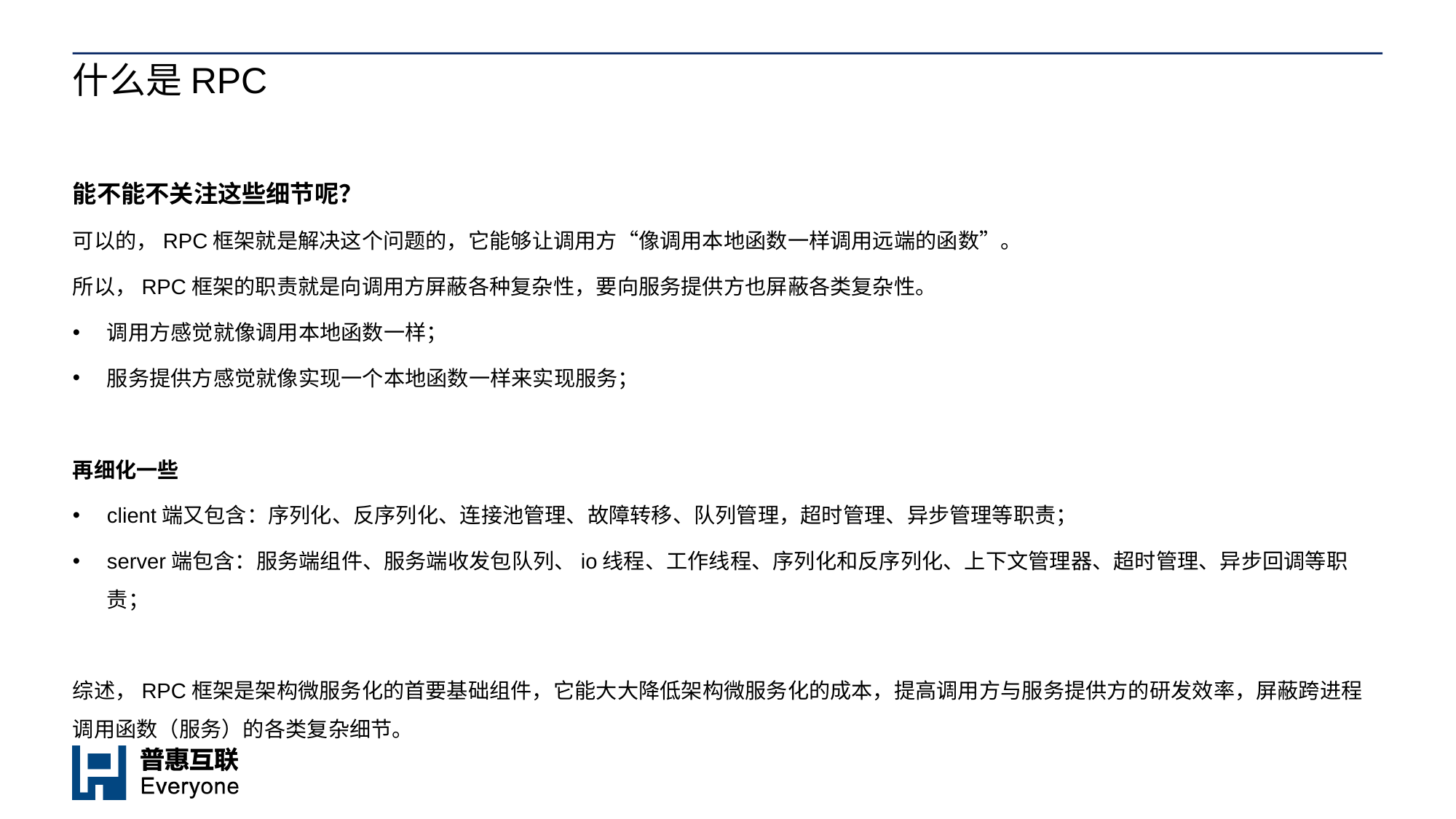

# 什么是RPC
能不能不关注这些细节呢？
可以的，RPC框架就是解决这个问题的，它能够让调用方“像调用本地函数一样调用远端的函数”。
所以，RPC框架的职责就是向调用方屏蔽各种复杂性，要向服务提供方也屏蔽各类复杂性。
调用方感觉就像调用本地函数一样；
服务提供方感觉就像实现一个本地函数一样来实现服务；

再细化一些
client端又包含：序列化、反序列化、连接池管理、故障转移、队列管理，超时管理、异步管理等职责；
server端包含：服务端组件、服务端收发包队列、io线程、工作线程、序列化和反序列化、上下文管理器、超时管理、异步回调等职责；

综述，RPC框架是架构微服务化的首要基础组件，它能大大降低架构微服务化的成本，提高调用方与服务提供方的研发效率，屏蔽跨进程调用函数（服务）的各类复杂细节。